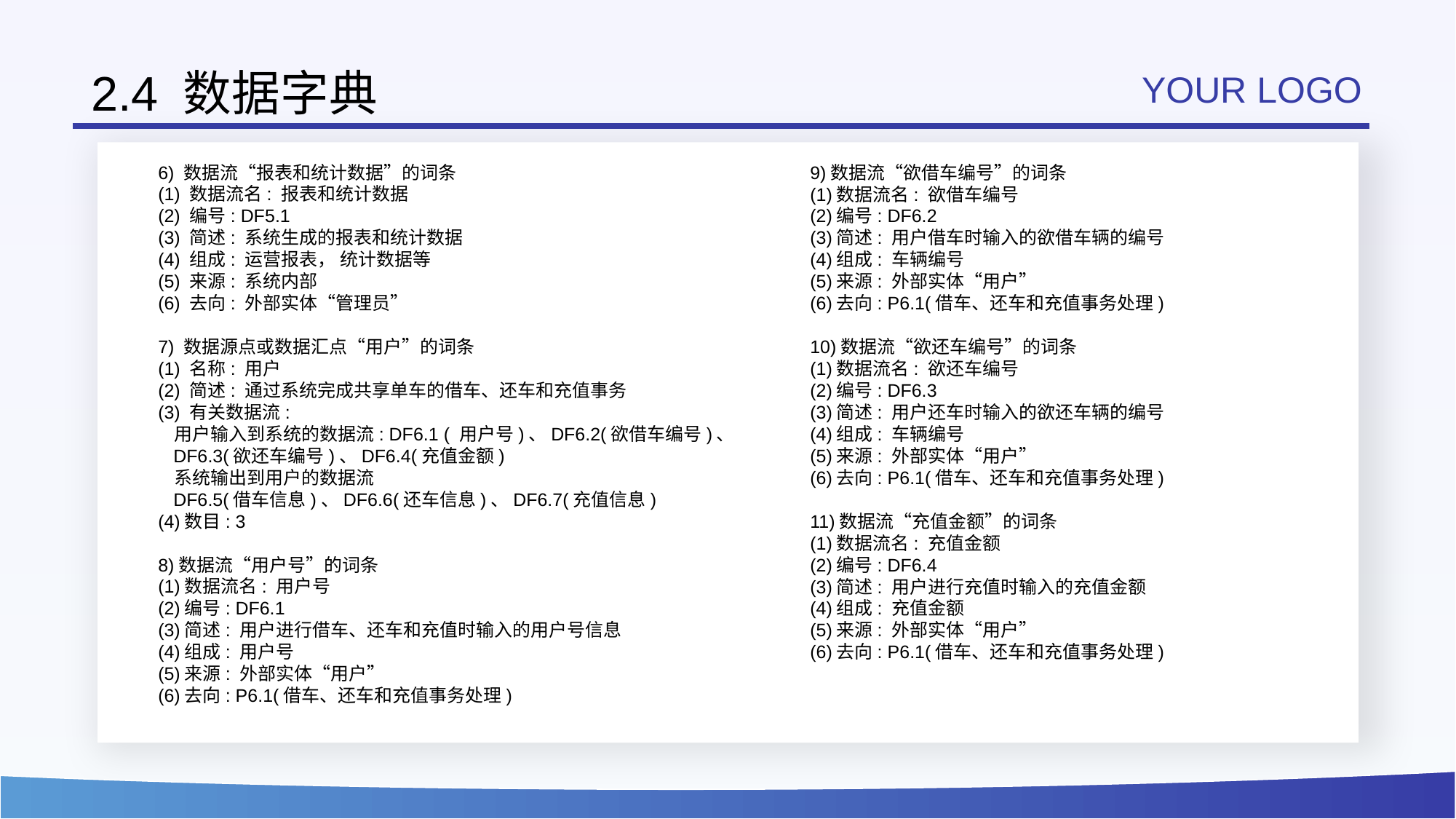

# 2.4 数据字典
YOUR LOGO
0
6) 数据流“报表和统计数据”的词条
(1) 数据流名: 报表和统计数据
(2) 编号: DF5.1
(3) 简述: 系统生成的报表和统计数据
(4) 组成: 运营报表， 统计数据等
(5) 来源: 系统内部
(6) 去向: 外部实体“管理员”

7) 数据源点或数据汇点“用户”的词条
(1) 名称: 用户
(2) 简述: 通过系统完成共享单车的借车、还车和充值事务
(3) 有关数据流:
   用户输入到系统的数据流: DF6.1 ( 用户号)、DF6.2(欲借车编号)、
   DF6.3(欲还车编号)、DF6.4(充值金额)
   系统输出到用户的数据流
   DF6.5(借车信息)、DF6.6(还车信息)、DF6.7(充值信息)
(4)数目: 3

8)数据流“用户号”的词条
(1)数据流名: 用户号
(2)编号: DF6.1
(3)简述: 用户进行借车、还车和充值时输入的用户号信息
(4)组成: 用户号
(5)来源: 外部实体“用户”
(6)去向: P6.1(借车、还车和充值事务处理)

9)数据流“欲借车编号”的词条
(1)数据流名: 欲借车编号
(2)编号: DF6.2
(3)简述: 用户借车时输入的欲借车辆的编号
(4)组成: 车辆编号
(5)来源: 外部实体“用户”
(6)去向: P6.1(借车、还车和充值事务处理)

10)数据流“欲还车编号”的词条
(1)数据流名: 欲还车编号
(2)编号: DF6.3
(3)简述: 用户还车时输入的欲还车辆的编号
(4)组成: 车辆编号
(5)来源: 外部实体“用户”
(6)去向: P6.1(借车、还车和充值事务处理)

11)数据流“充值金额”的词条
(1)数据流名: 充值金额
(2)编号: DF6.4
(3)简述: 用户进行充值时输入的充值金额
(4)组成: 充值金额
(5)来源: 外部实体“用户”
(6)去向: P6.1(借车、还车和充值事务处理)